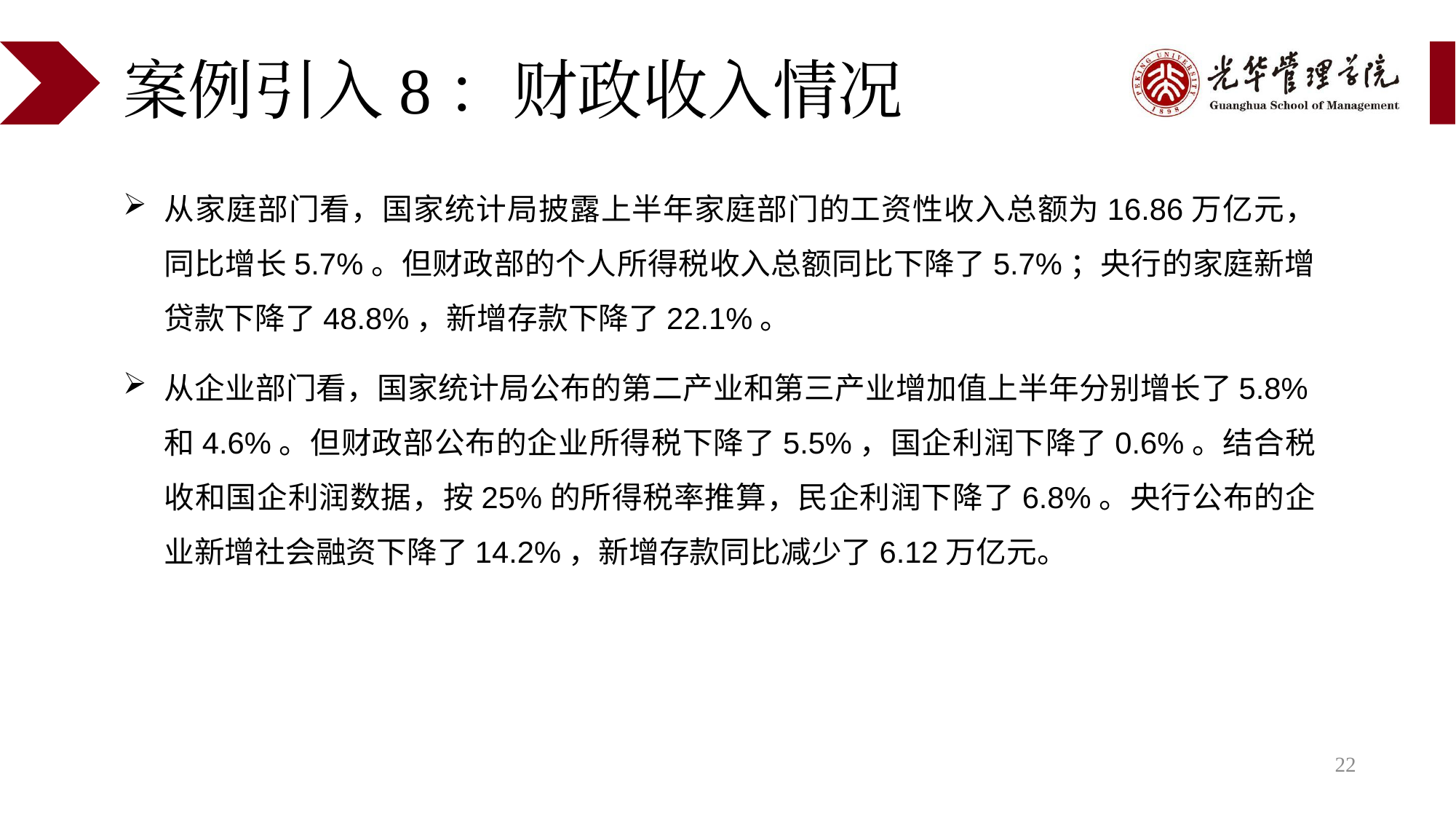

# 案例引入8：财政收入情况
从家庭部门看，国家统计局披露上半年家庭部门的工资性收入总额为16.86万亿元，同比增长5.7%。但财政部的个人所得税收入总额同比下降了5.7%；央行的家庭新增贷款下降了48.8%，新增存款下降了22.1%。
从企业部门看，国家统计局公布的第二产业和第三产业增加值上半年分别增长了5.8%和4.6%。但财政部公布的企业所得税下降了5.5%，国企利润下降了0.6%。结合税收和国企利润数据，按25%的所得税率推算，民企利润下降了6.8%。央行公布的企业新增社会融资下降了14.2%，新增存款同比减少了6.12万亿元。
22